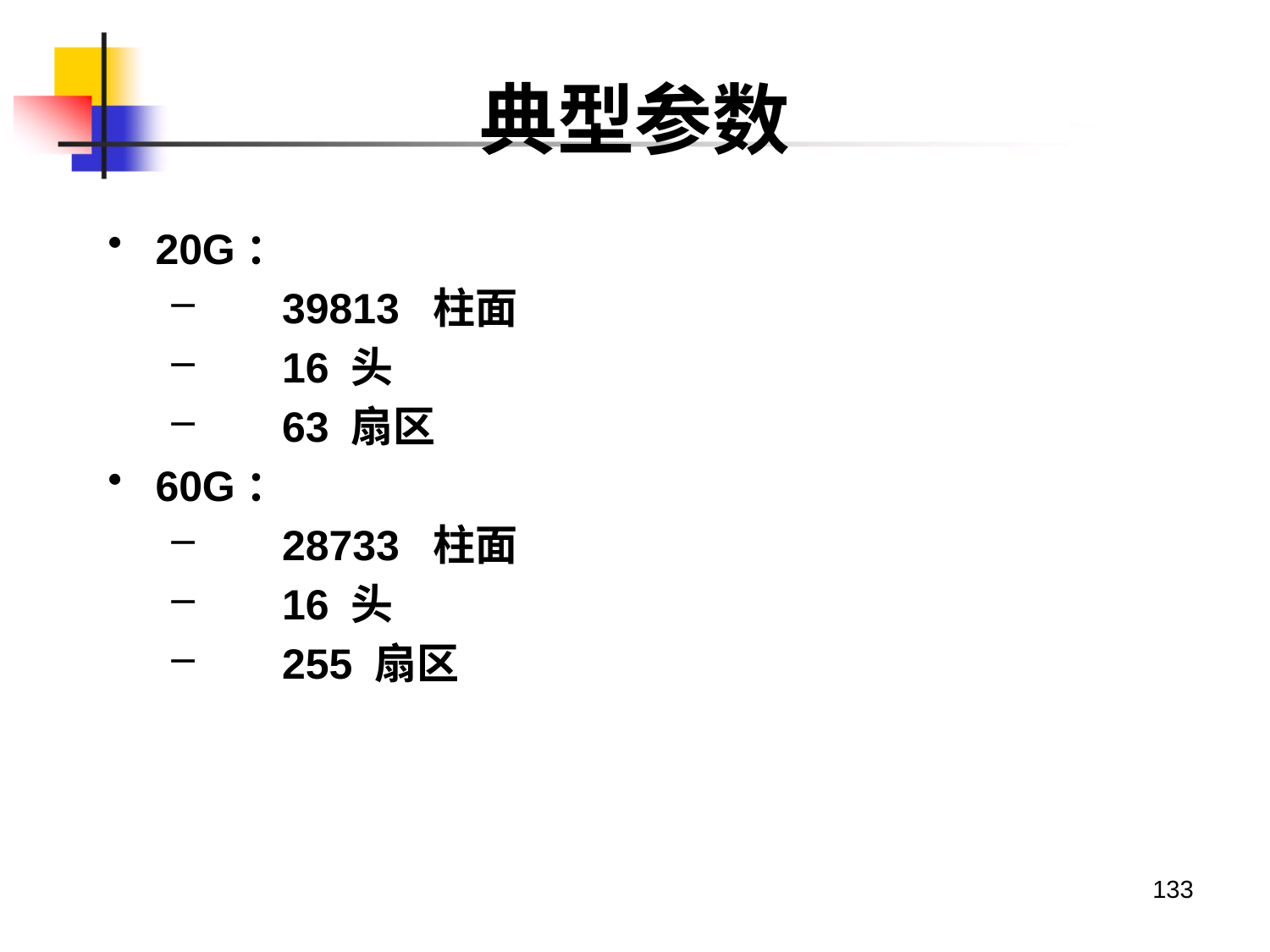

# 典型参数
20G：
      39813  柱面
      16 头
      63 扇区
60G：
      28733  柱面
      16 头
      255 扇区
133